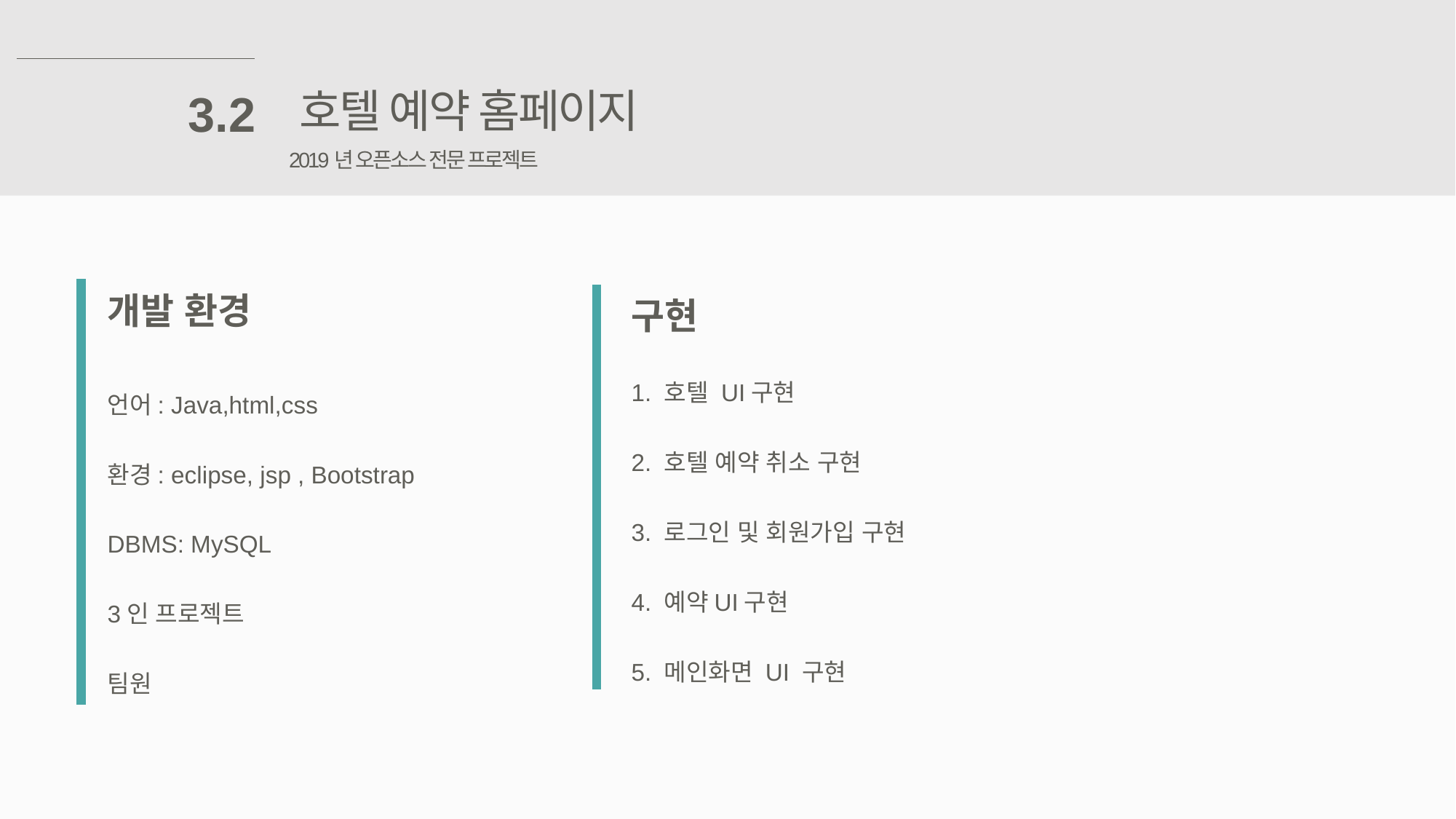

호텔 예약 홈페이지
3.2
2019년 오픈소스 전문 프로젝트
개발 환경

언어: Java,html,css

환경: eclipse, jsp , Bootstrap

DBMS: MySQL

3인 프로젝트

팀원
구현

1. 호텔 UI구현

2. 호텔 예약 취소 구현

3. 로그인 및 회원가입 구현

4. 예약UI구현

5. 메인화면 UI 구현